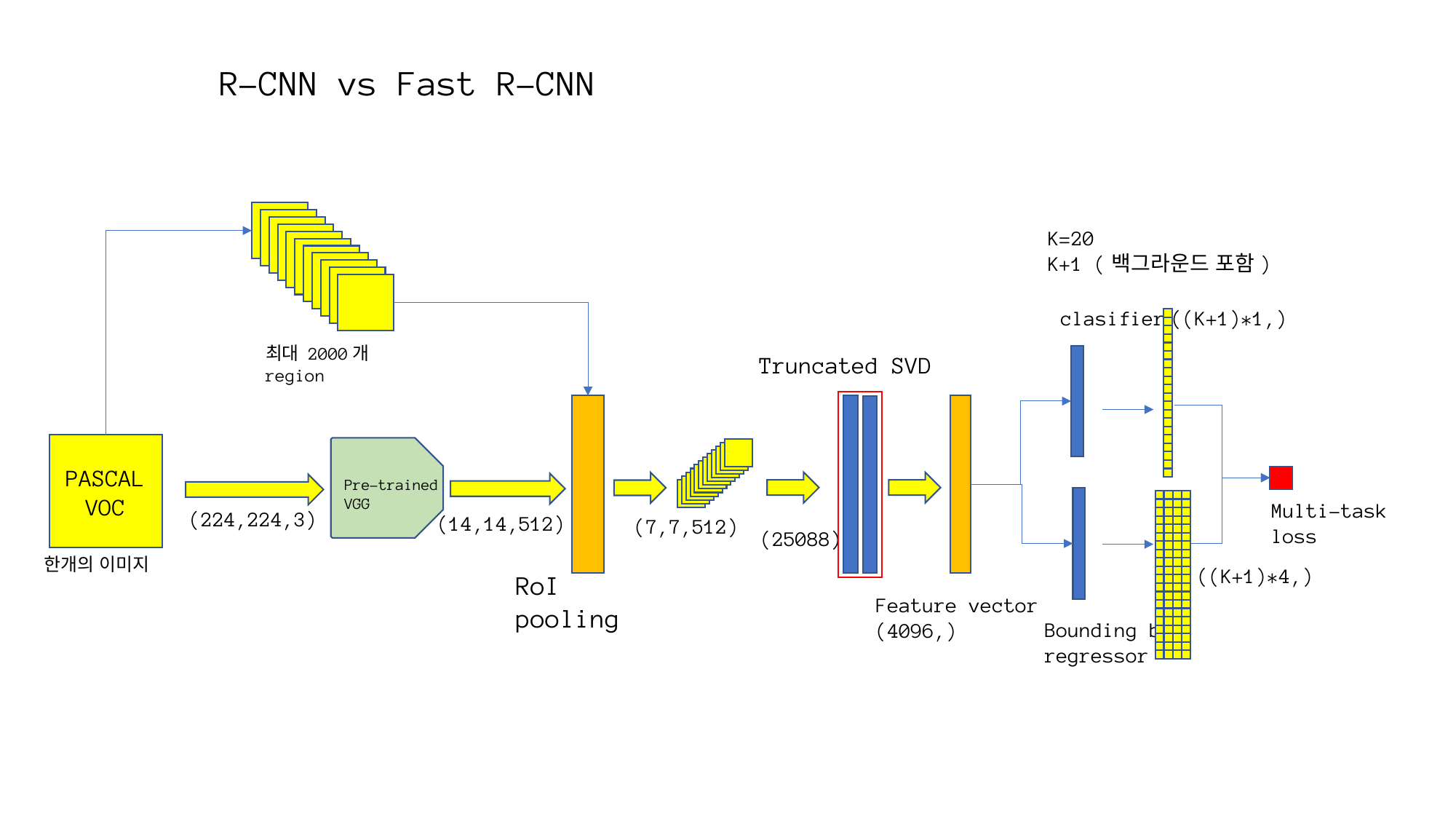

R-CNN vs Fast R-CNN

K=20
K+1 (백그라운드 포함)

clasifier
((K+1)*1,)

최대 2000개
region
Truncated SVD

PASCAL
VOC

Pre-trained
VGG

Multi-task
loss
(224,224,3)
(14,14,512)
(7,7,512)
(25088)
한개의 이미지
((K+1)*4,)
RoI
pooling
Feature vector
(4096,)
Bounding box
regressor